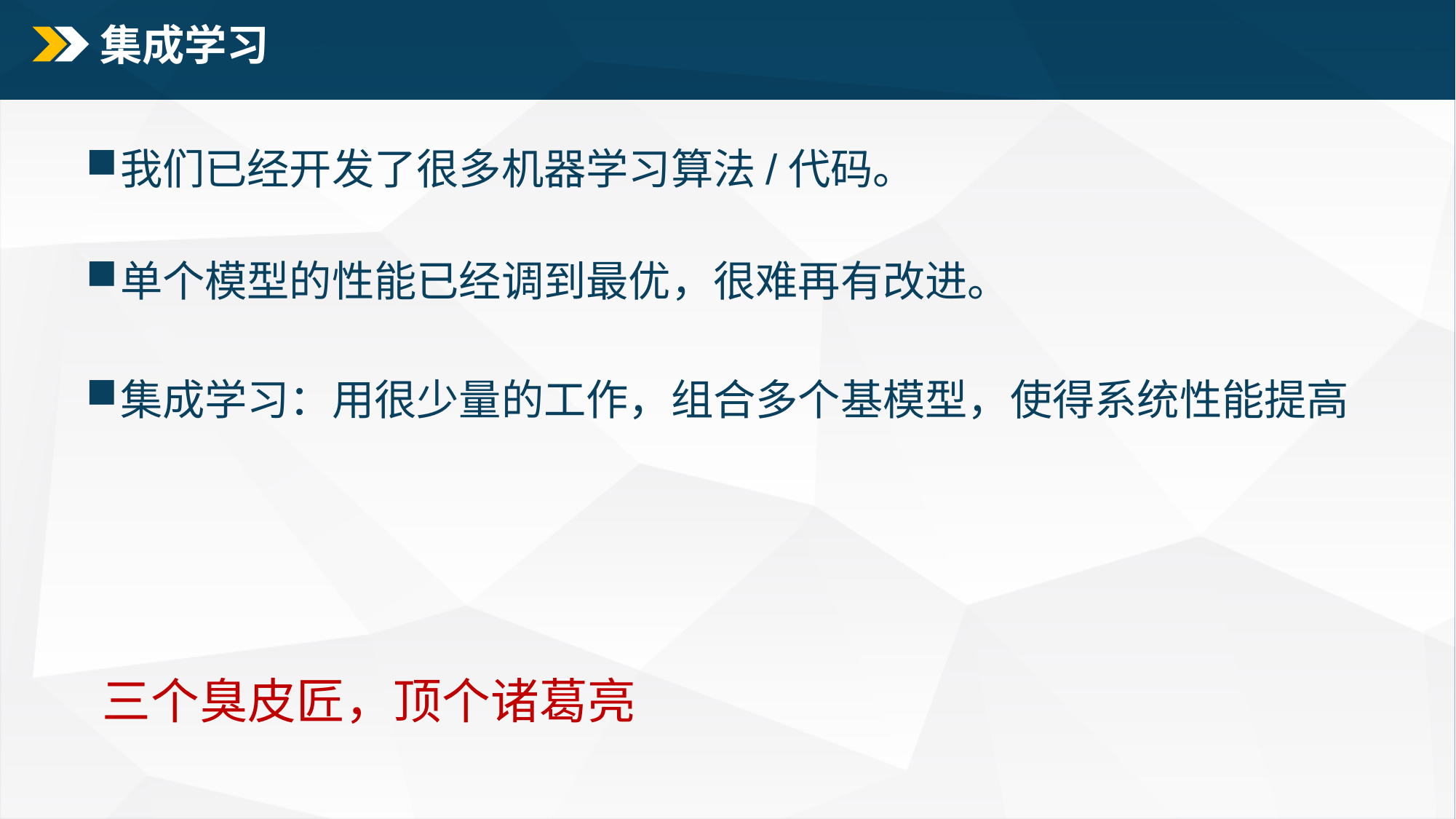

# 集成学习
我们已经开发了很多机器学习算法/代码。

单个模型的性能已经调到最优，很难再有改进。

集成学习：用很少量的工作，组合多个基模型，使得系统性能提高
三个臭皮匠，顶个诸葛亮